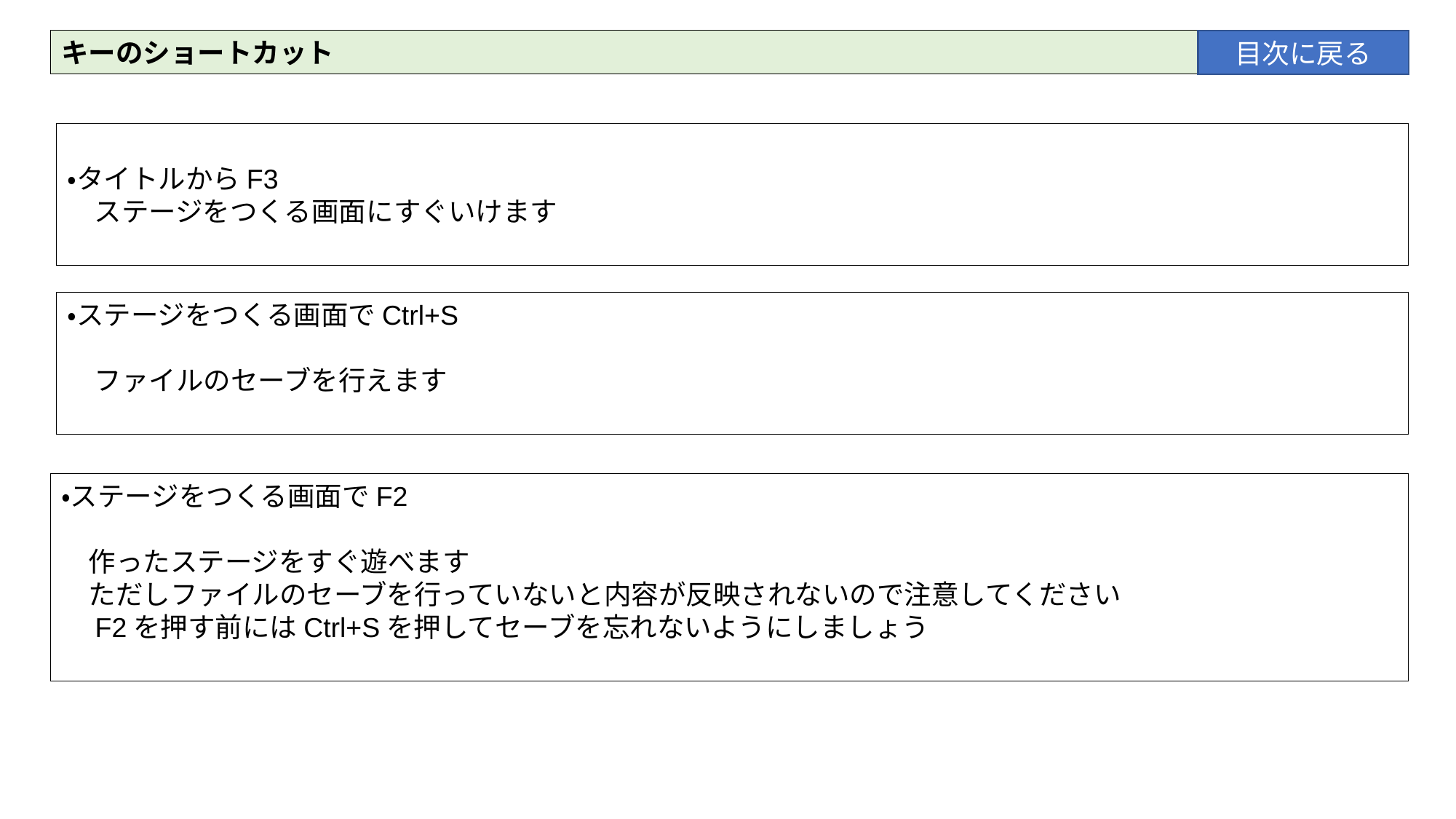

キーのショートカット
目次に戻る

・タイトルからF3
　ステージをつくる画面にすぐいけます

・ステージをつくる画面でCtrl+S

　ファイルのセーブを行えます

・ステージをつくる画面でF2

　作ったステージをすぐ遊べます
　ただしファイルのセーブを行っていないと内容が反映されないので注意してください
　F2を押す前にはCtrl+Sを押してセーブを忘れないようにしましょう